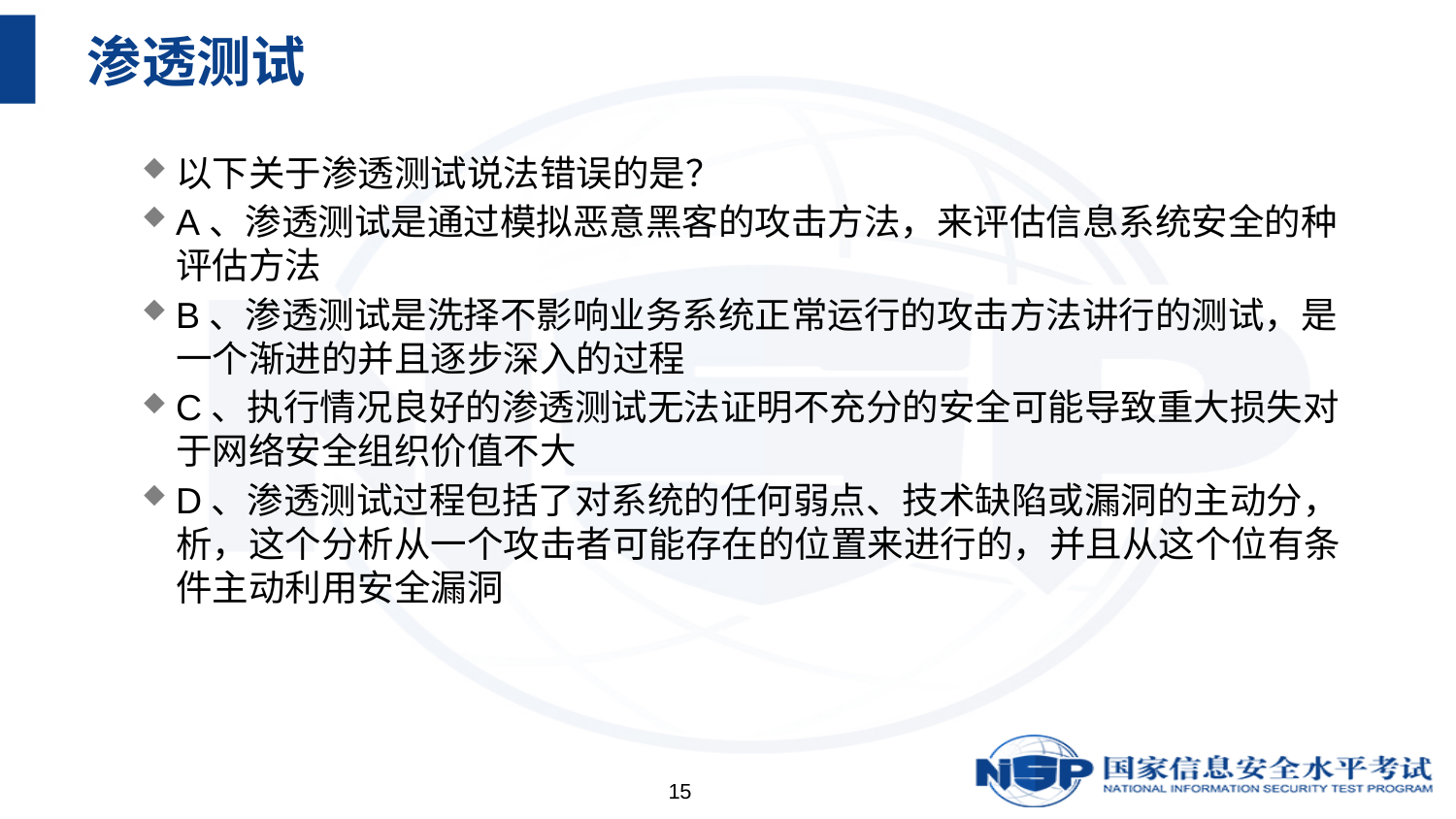

# 渗透测试
以下关于渗透测试说法错误的是？
A、渗透测试是通过模拟恶意黑客的攻击方法，来评估信息系统安全的种评估方法
B、渗透测试是洗择不影响业务系统正常运行的攻击方法讲行的测试，是一个渐进的并且逐步深入的过程
C、执行情况良好的渗透测试无法证明不充分的安全可能导致重大损失对于网络安全组织价值不大
D、渗透测试过程包括了对系统的任何弱点、技术缺陷或漏洞的主动分，析，这个分析从一个攻击者可能存在的位置来进行的，并且从这个位有条件主动利用安全漏洞